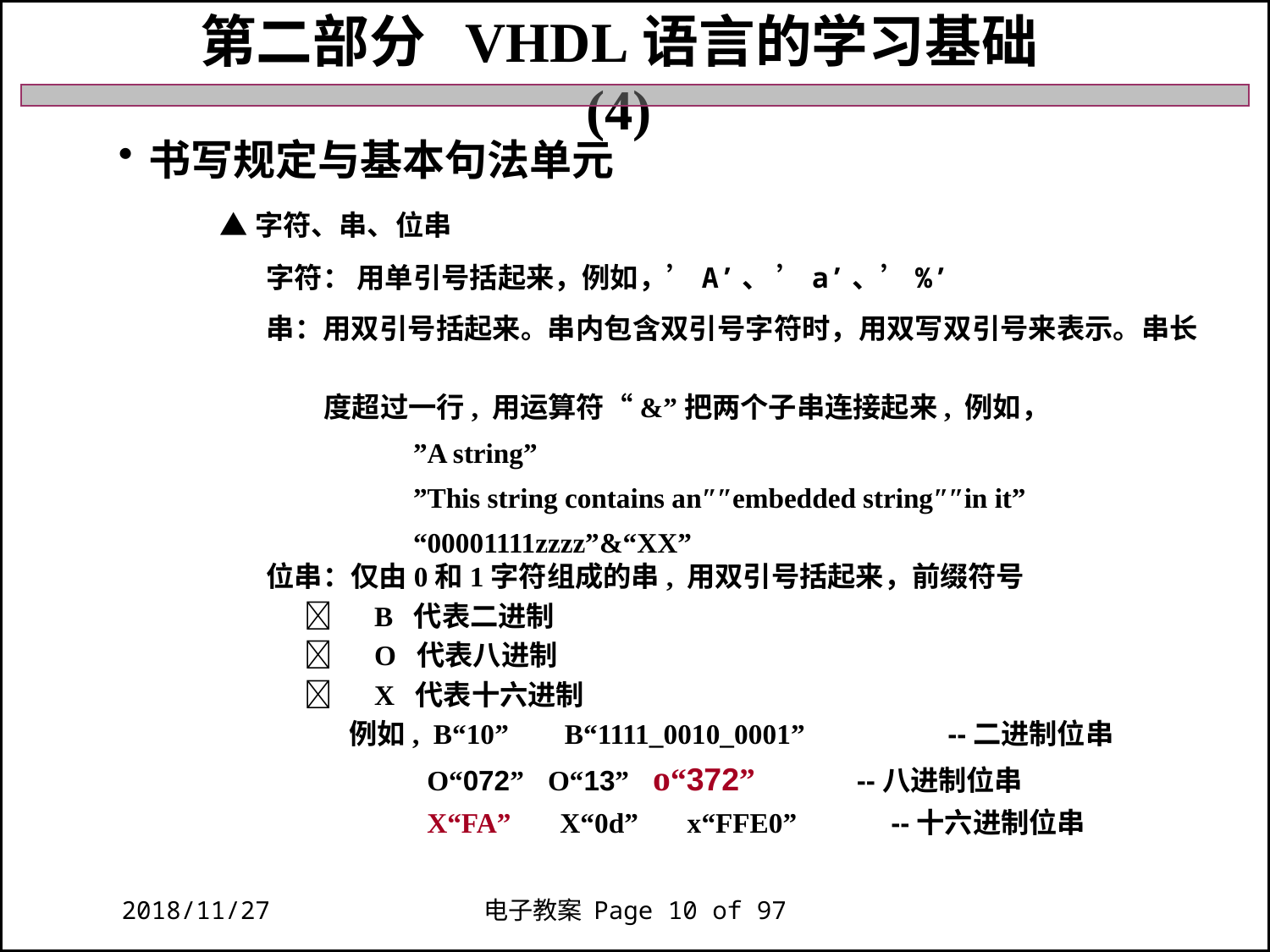

第二部分  VHDL语言的学习基础 (4)

书写规定与基本句法单元
 ▲字符、串、位串
字符： 用单引号括起来，例如，’A’、 ’a’、’%’
串：用双引号括起来。串内包含双引号字符时，用双写双引号来表示。串长
        度超过一行, 用运算符“&”把两个子串连接起来, 例如，
                     ”A string”
                     ”This string contains an″″embedded string″″in it”
                     “00001111zzzz”&“XX”
位串：仅由0和1字符组成的串, 用双引号括起来，前缀符号
      •　B  代表二进制
      •　O  代表八进制
      •　X  代表十六进制
            例如,  B“10”        B“1111_0010_0001”                    --二进制位串
                       O“072”   O“13”   o“372”             --八进制位串
                       X“FA”       X“0d”       x“FFE0”            --十六进制位串

2018/11/27
电子教案 Page 10 of 97